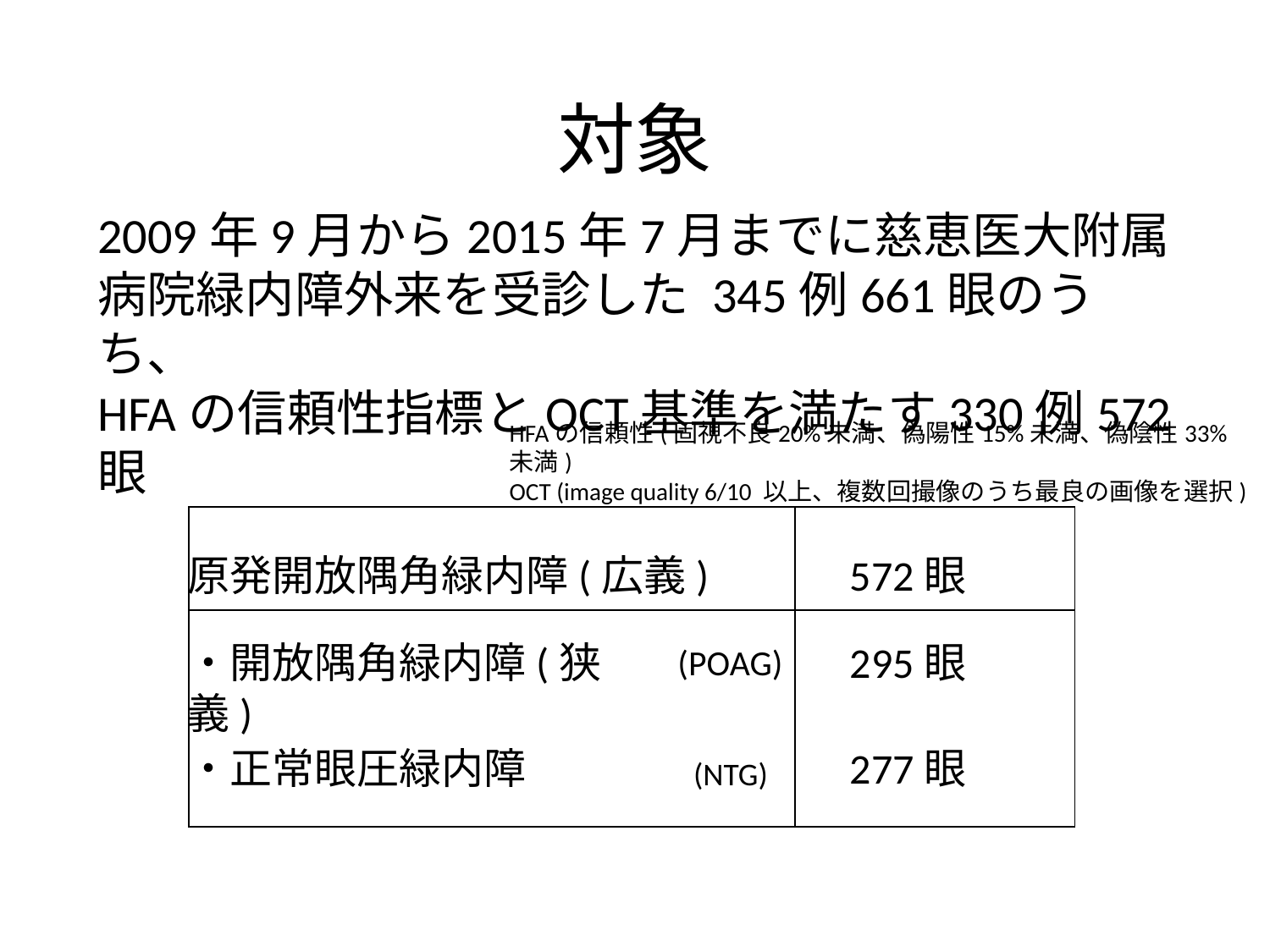

# 対象
2009年9月から2015年7月までに慈恵医大附属病院緑内障外来を受診した 345例661眼のうち、
HFAの信頼性指標とOCT基準を満たす330例572眼
HFAの信頼性(固視不良20%未満、偽陽性15%未満、偽陰性33%未満)
OCT (image quality 6/10 以上、複数回撮像のうち最良の画像を選択)
|  |  |
| --- | --- |
|  |  |
572眼
原発開放隅角緑内障(広義)
295眼
・開放隅角緑内障(狭義)
(POAG)
277眼
・正常眼圧緑内障
(NTG)